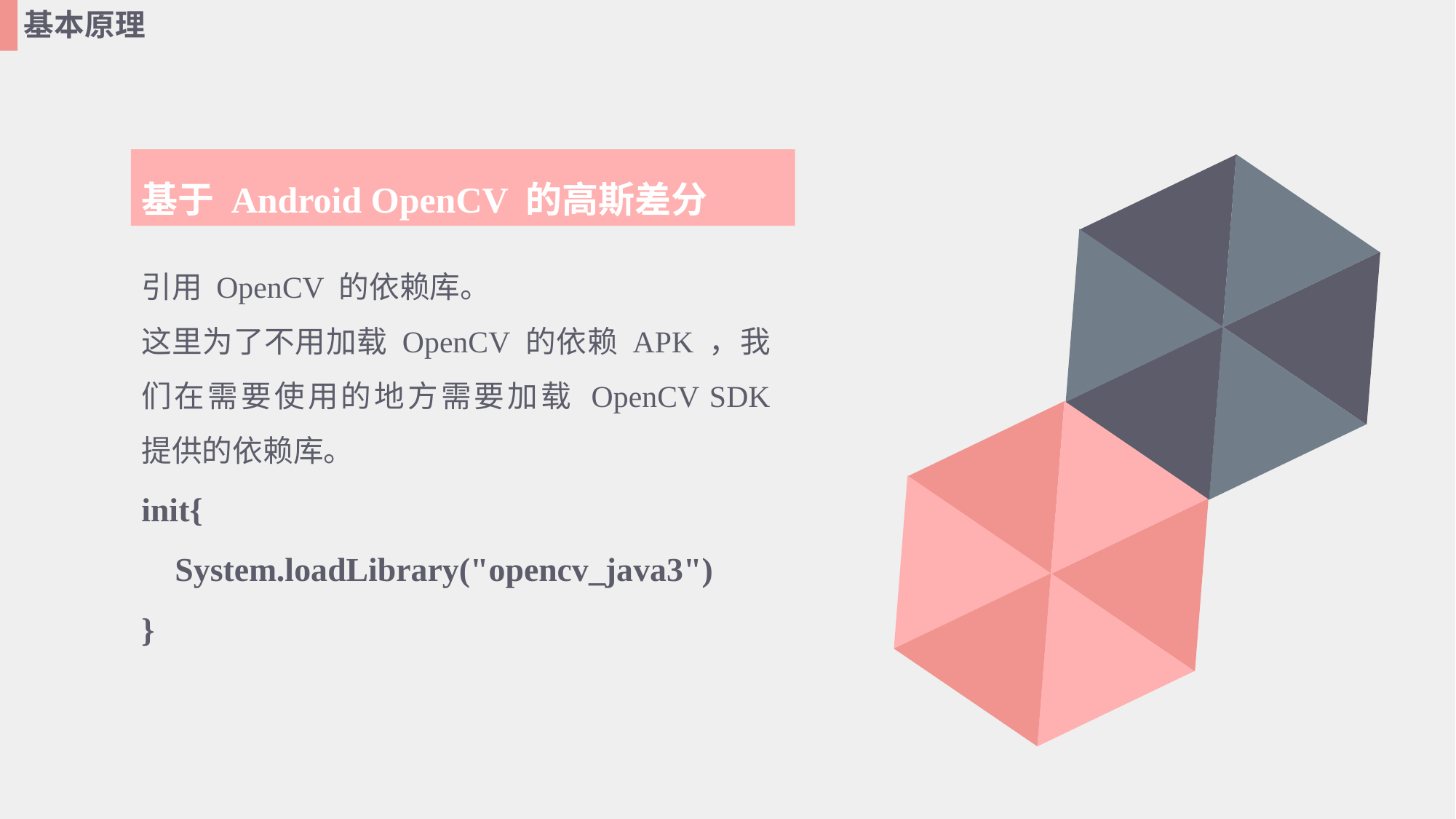

基本原理
基于 Android OpenCV 的高斯差分
引用 OpenCV 的依赖库。
这里为了不用加载 OpenCV 的依赖 APK ，我们在需要使用的地方需要加载 OpenCV SDK 提供的依赖库。
init{
    System.loadLibrary("opencv_java3")
}